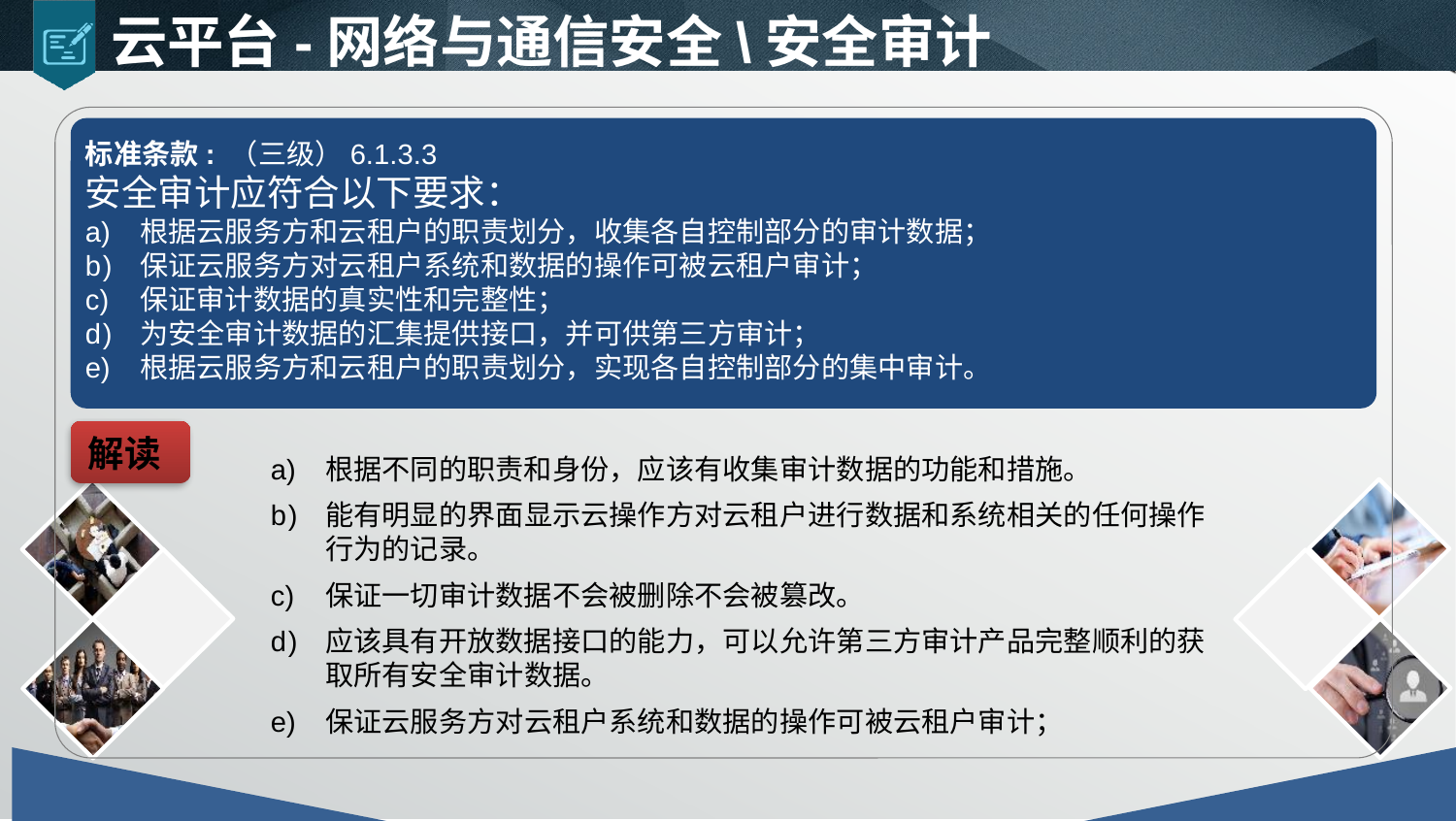

云平台-网络与通信安全\安全审计

标准条款: （三级）6.1.3.3
安全审计应符合以下要求：
根据云服务方和云租户的职责划分，收集各自控制部分的审计数据；
保证云服务方对云租户系统和数据的操作可被云租户审计；
保证审计数据的真实性和完整性；
为安全审计数据的汇集提供接口，并可供第三方审计；
根据云服务方和云租户的职责划分，实现各自控制部分的集中审计。
解读
根据不同的职责和身份，应该有收集审计数据的功能和措施。
能有明显的界面显示云操作方对云租户进行数据和系统相关的任何操作行为的记录。
保证一切审计数据不会被删除不会被篡改。
应该具有开放数据接口的能力，可以允许第三方审计产品完整顺利的获取所有安全审计数据。
保证云服务方对云租户系统和数据的操作可被云租户审计；